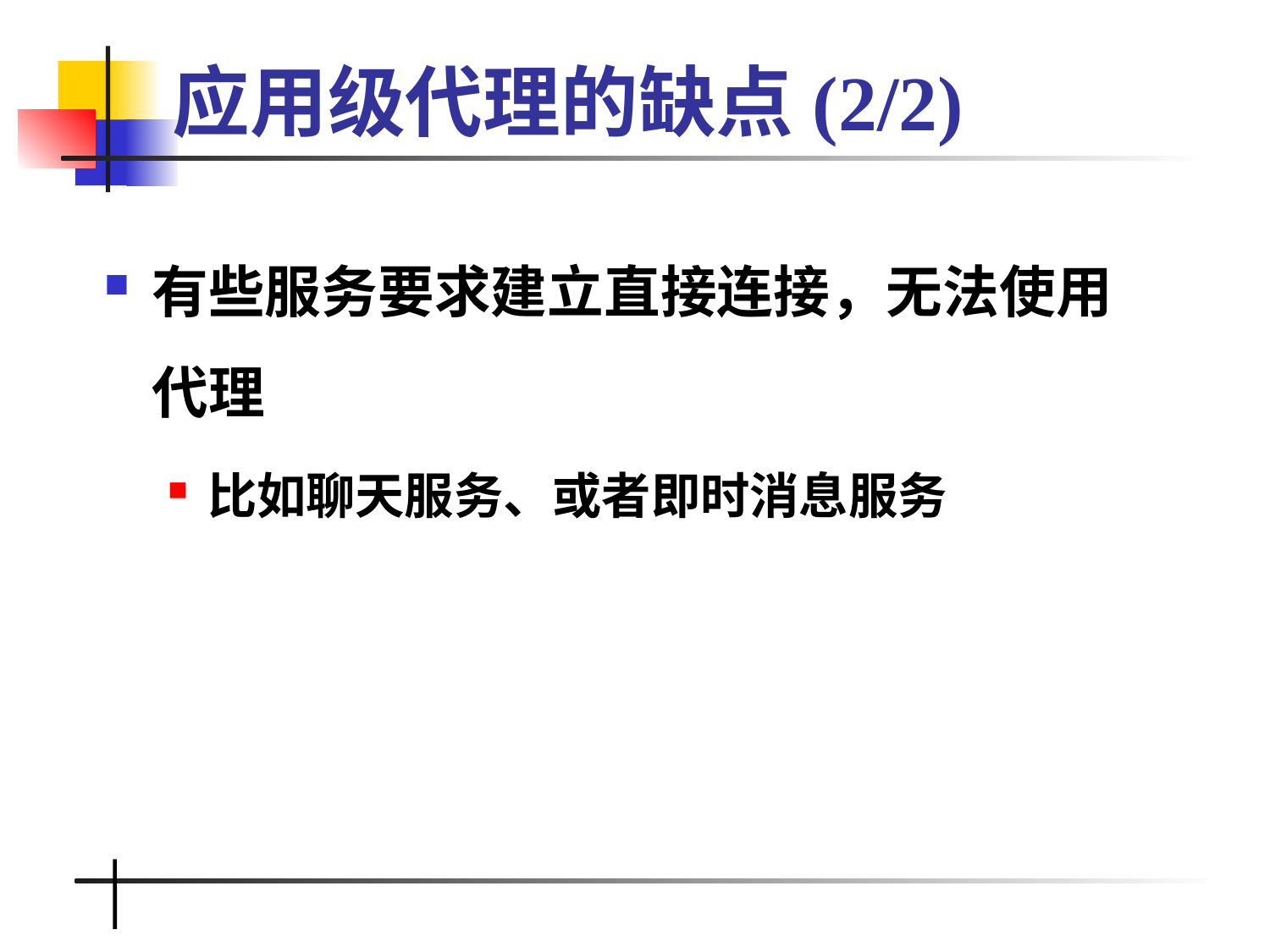

# 应用级代理的缺点(2/2)
有些服务要求建立直接连接，无法使用代理
比如聊天服务、或者即时消息服务